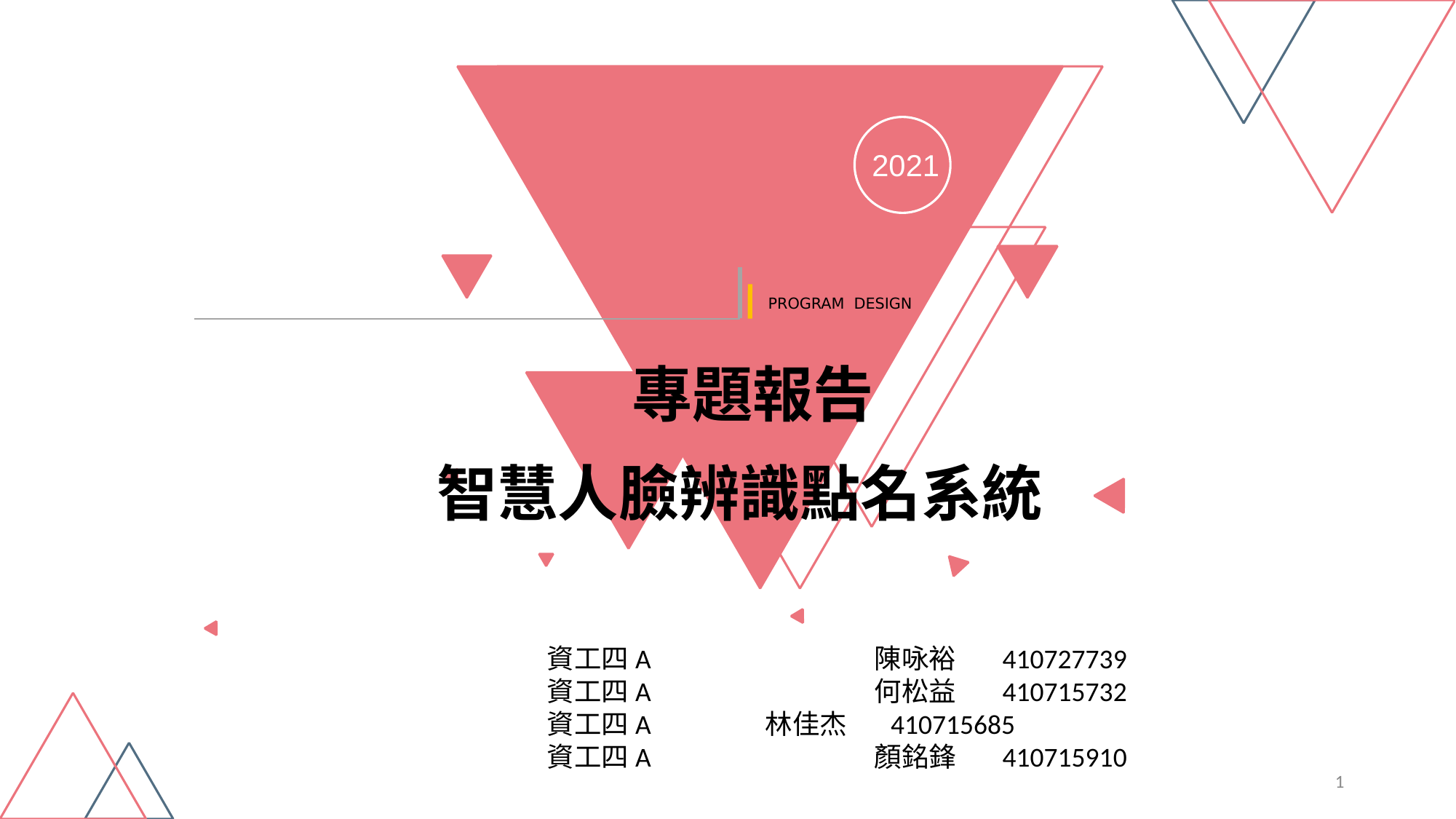

2021

PROGRAM  DESIGN
# 專題報告

智慧人臉辨識點名系統
資工四A 	 	陳咏裕	  410727739
資工四A 	 	何松益	  410715732
資工四A  	林佳杰      410715685
資工四A 	 	顏銘鋒	  410715910

1